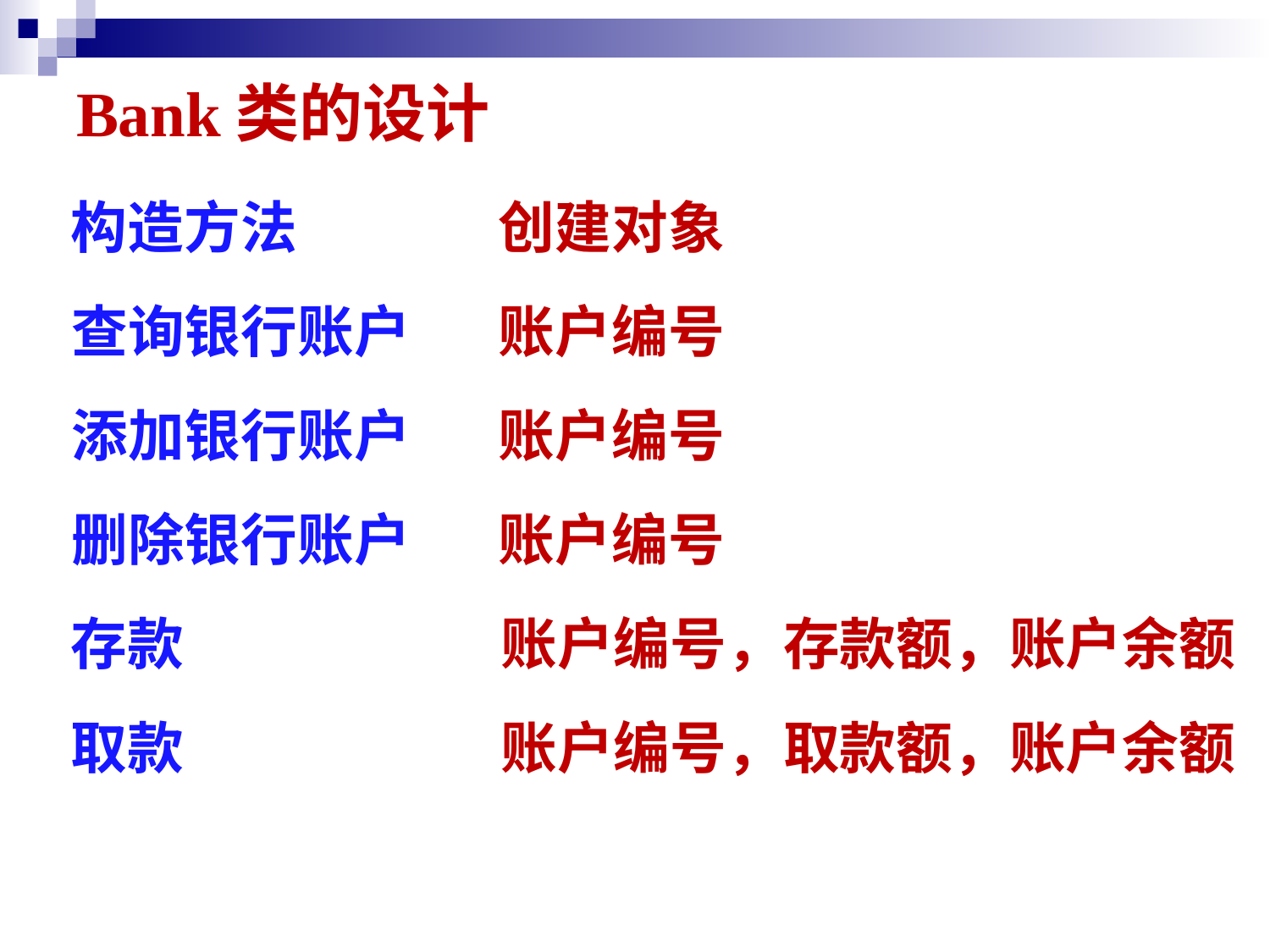

# Bank类的设计
构造方法
创建对象
查询银行账户
账户编号
添加银行账户
账户编号
删除银行账户
账户编号
存款
账户编号，存款额，账户余额
取款
账户编号，取款额，账户余额